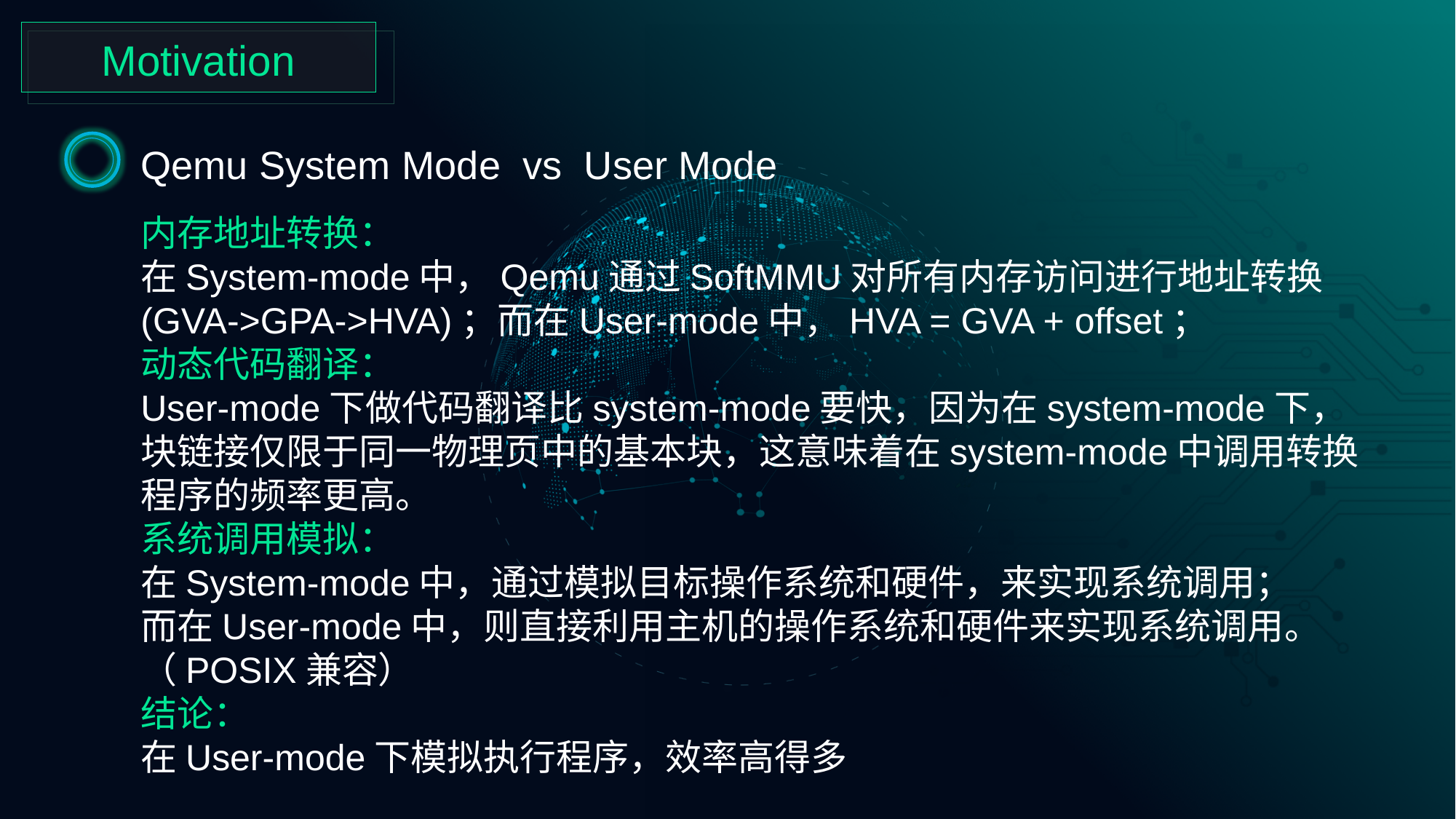

Motivation

Qemu System Mode  vs  User Mode
内存地址转换：
在System-mode中，Qemu通过SoftMMU对所有内存访问进行地址转换(GVA->GPA->HVA)；而在User-mode中，HVA = GVA + offset；
动态代码翻译：
User-mode下做代码翻译比system-mode要快，因为在system-mode下，块链接仅限于同一物理页中的基本块，这意味着在system-mode中调用转换程序的频率更高。
系统调用模拟：
在System-mode中，通过模拟目标操作系统和硬件，来实现系统调用；
而在User-mode中，则直接利用主机的操作系统和硬件来实现系统调用。
（POSIX兼容）
结论：
在User-mode下模拟执行程序，效率高得多